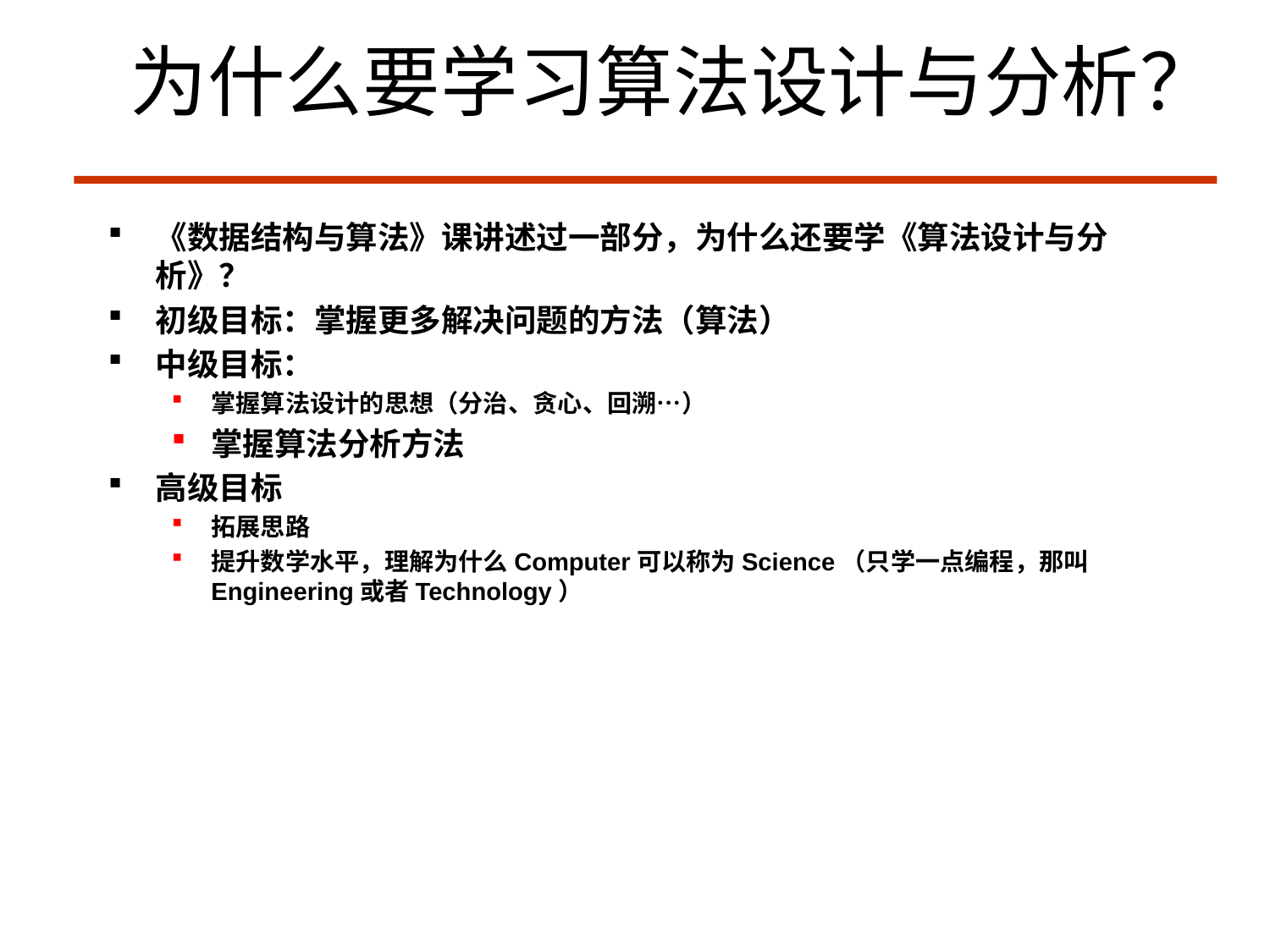

# 为什么要学习算法设计与分析？
《数据结构与算法》课讲述过一部分，为什么还要学《算法设计与分析》？
初级目标：掌握更多解决问题的方法（算法）
中级目标：
掌握算法设计的思想（分治、贪心、回溯…）
掌握算法分析方法
高级目标
拓展思路
提升数学水平，理解为什么Computer可以称为Science（只学一点编程，那叫Engineering或者Technology）